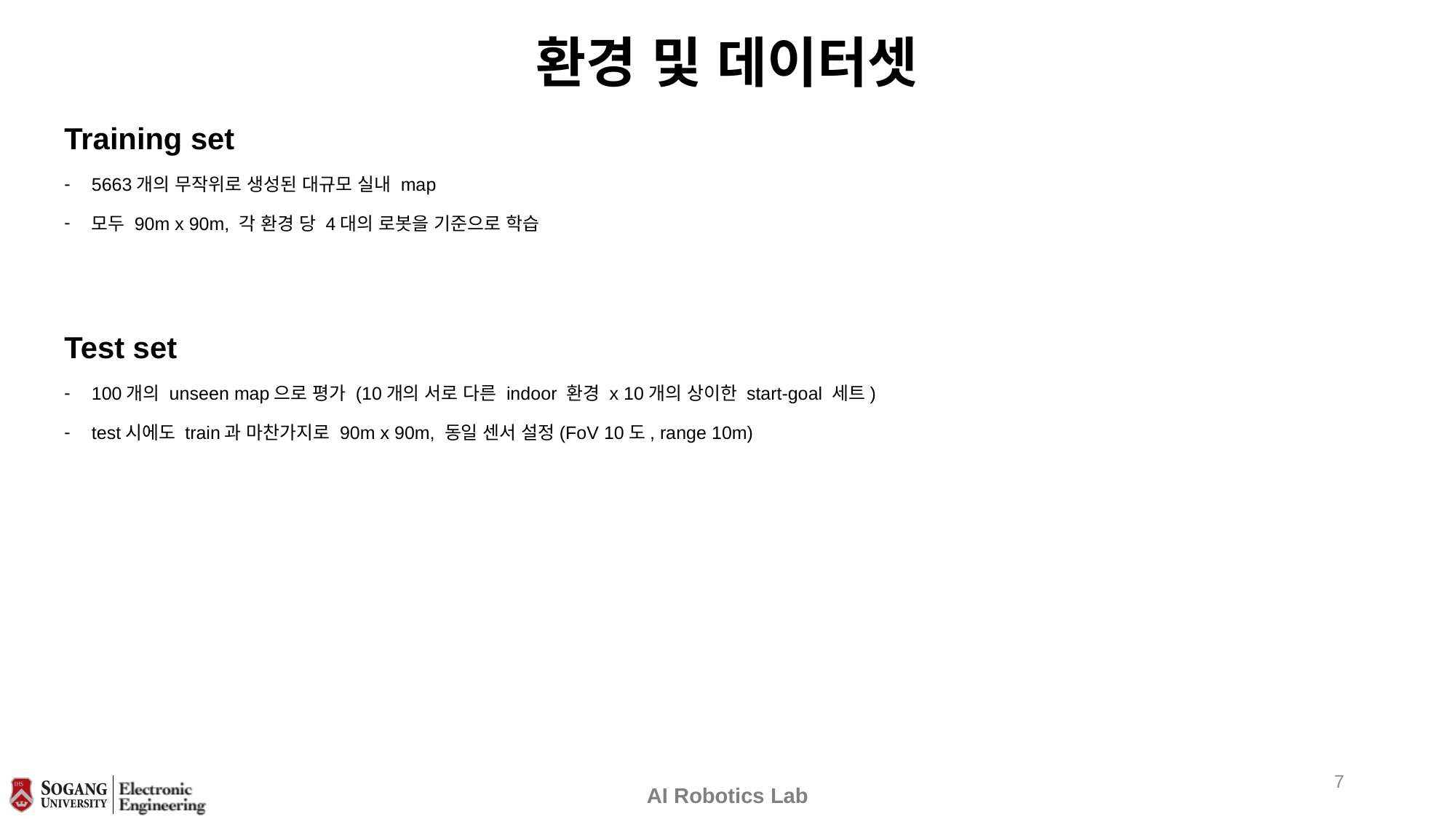

# 환경 및 데이터셋
Training set
5663개의 무작위로 생성된 대규모 실내 map
모두 90m x 90m, 각 환경 당 4대의 로봇을 기준으로 학습

Test set
100개의 unseen map으로 평가 (10개의 서로 다른 indoor 환경 x 10개의 상이한 start-goal 세트)
test시에도 train과 마찬가지로 90m x 90m, 동일 센서 설정(FoV 10도, range 10m)

7